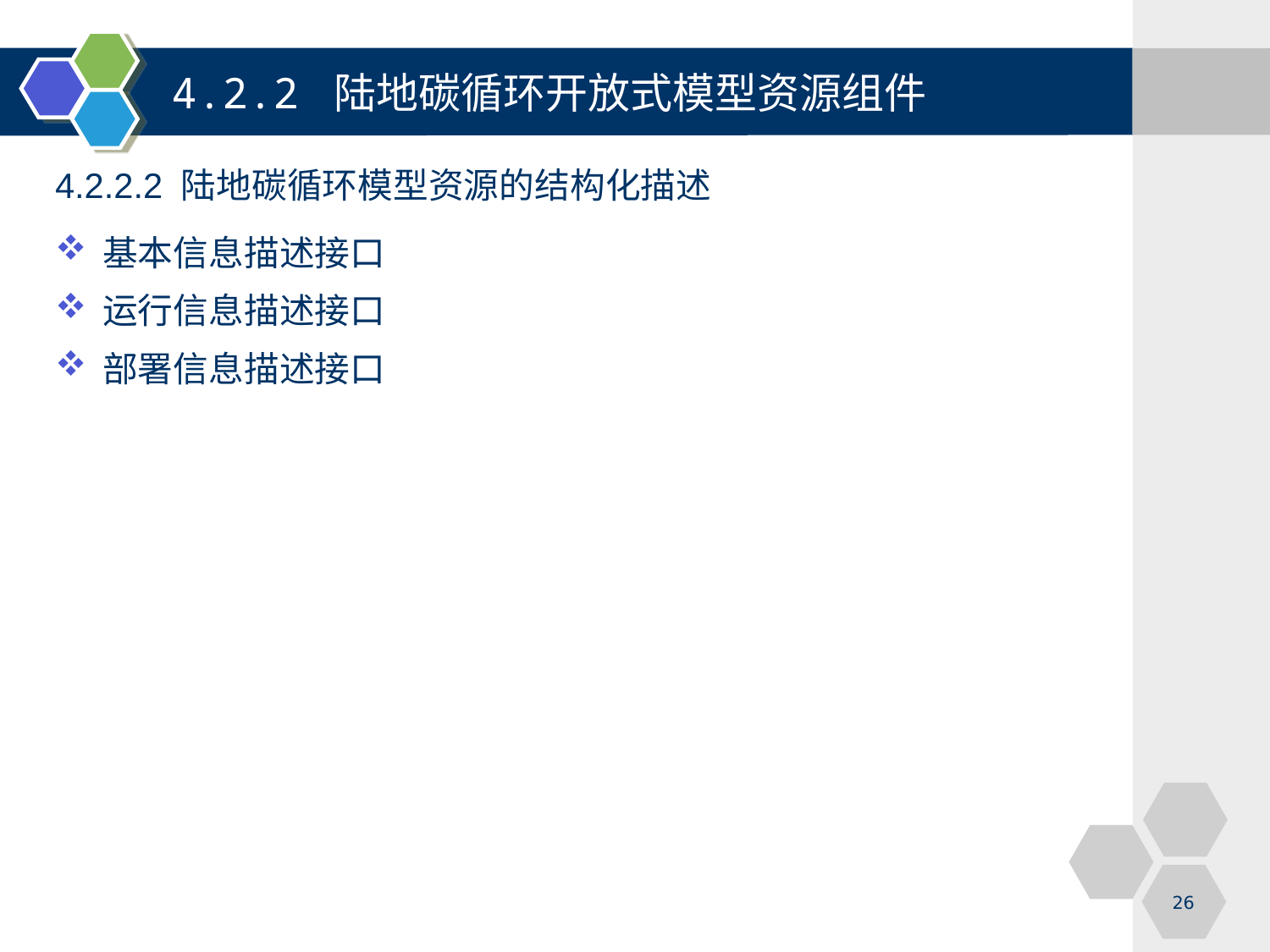

4.2.2 陆地碳循环开放式模型资源组件
4.2.2.2 陆地碳循环模型资源的结构化描述
基本信息描述接口
运行信息描述接口
部署信息描述接口
26